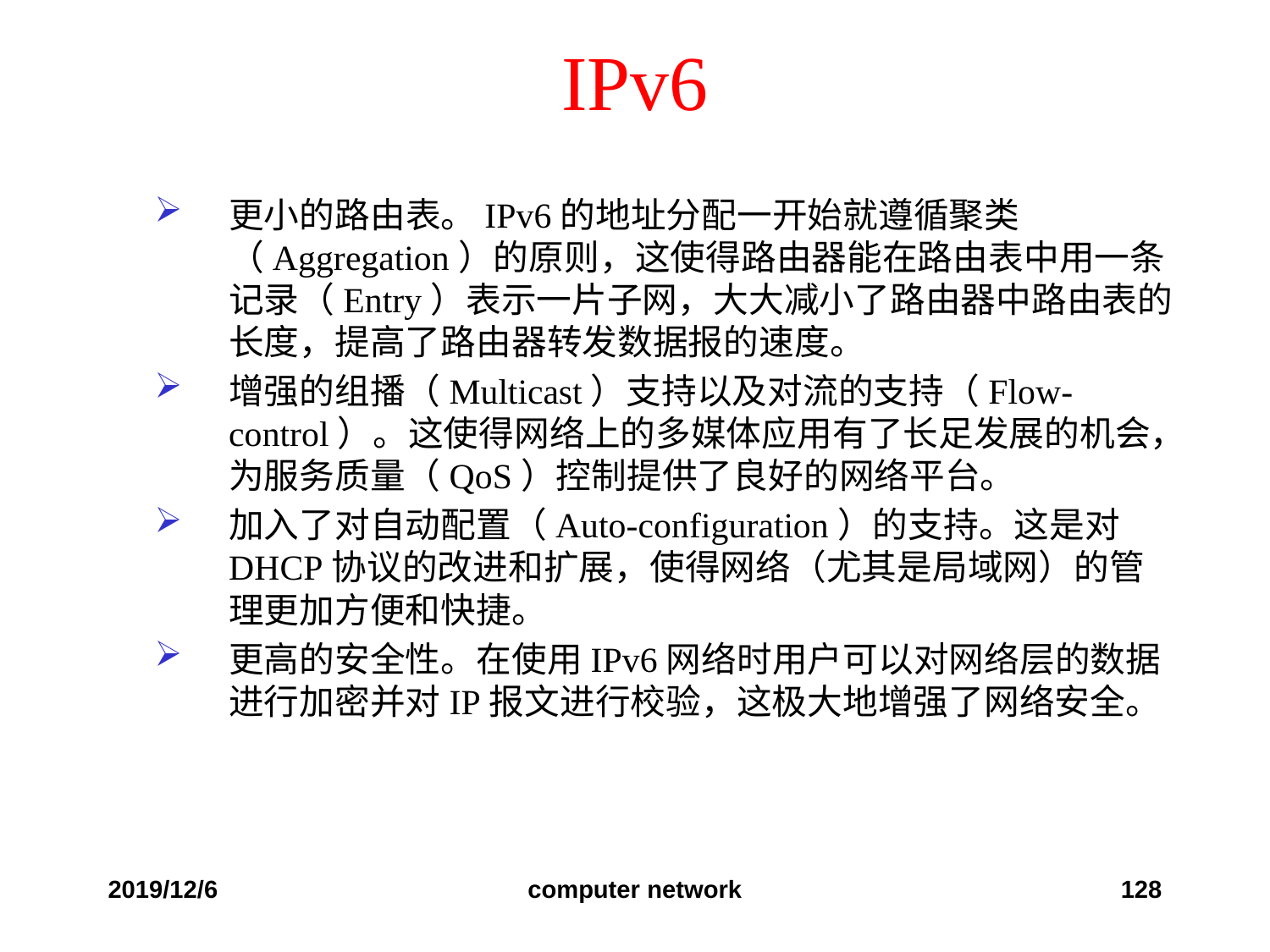

# IPv6
更小的路由表。IPv6的地址分配一开始就遵循聚类（Aggregation）的原则，这使得路由器能在路由表中用一条记录（Entry）表示一片子网，大大减小了路由器中路由表的长度，提高了路由器转发数据报的速度。
增强的组播（Multicast）支持以及对流的支持（Flow-control）。这使得网络上的多媒体应用有了长足发展的机会，为服务质量（QoS）控制提供了良好的网络平台。
加入了对自动配置（Auto-configuration）的支持。这是对DHCP协议的改进和扩展，使得网络（尤其是局域网）的管理更加方便和快捷。
更高的安全性。在使用IPv6网络时用户可以对网络层的数据进行加密并对IP报文进行校验，这极大地增强了网络安全。
2019/12/6
computer network
128